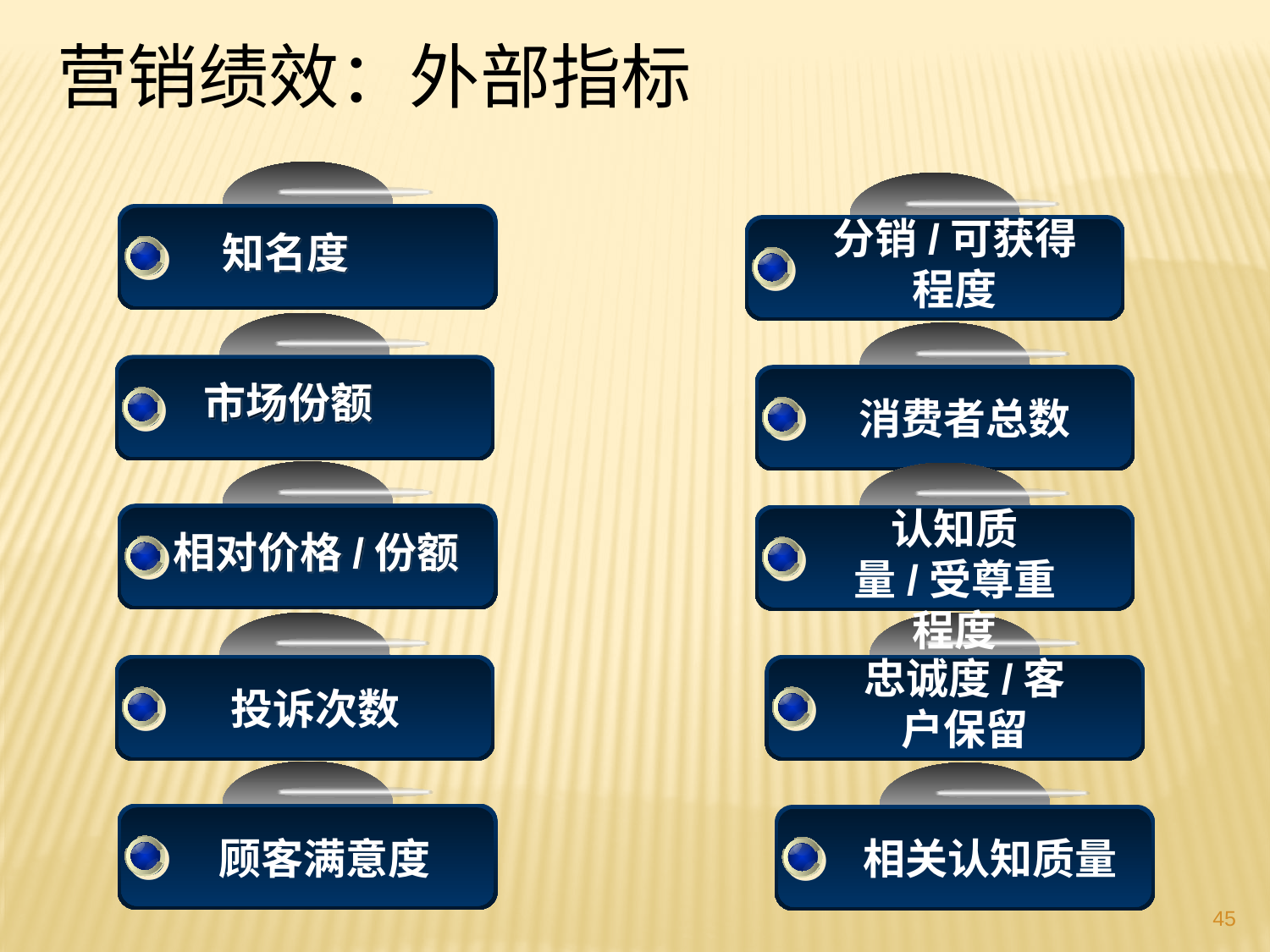

营销绩效：外部指标

分销/可获得程度
知名度

市场份额
消费者总数

认知质量/受尊重程度
相对价格/份额

忠诚度/客户保留
投诉次数

顾客满意度
相关认知质量

45